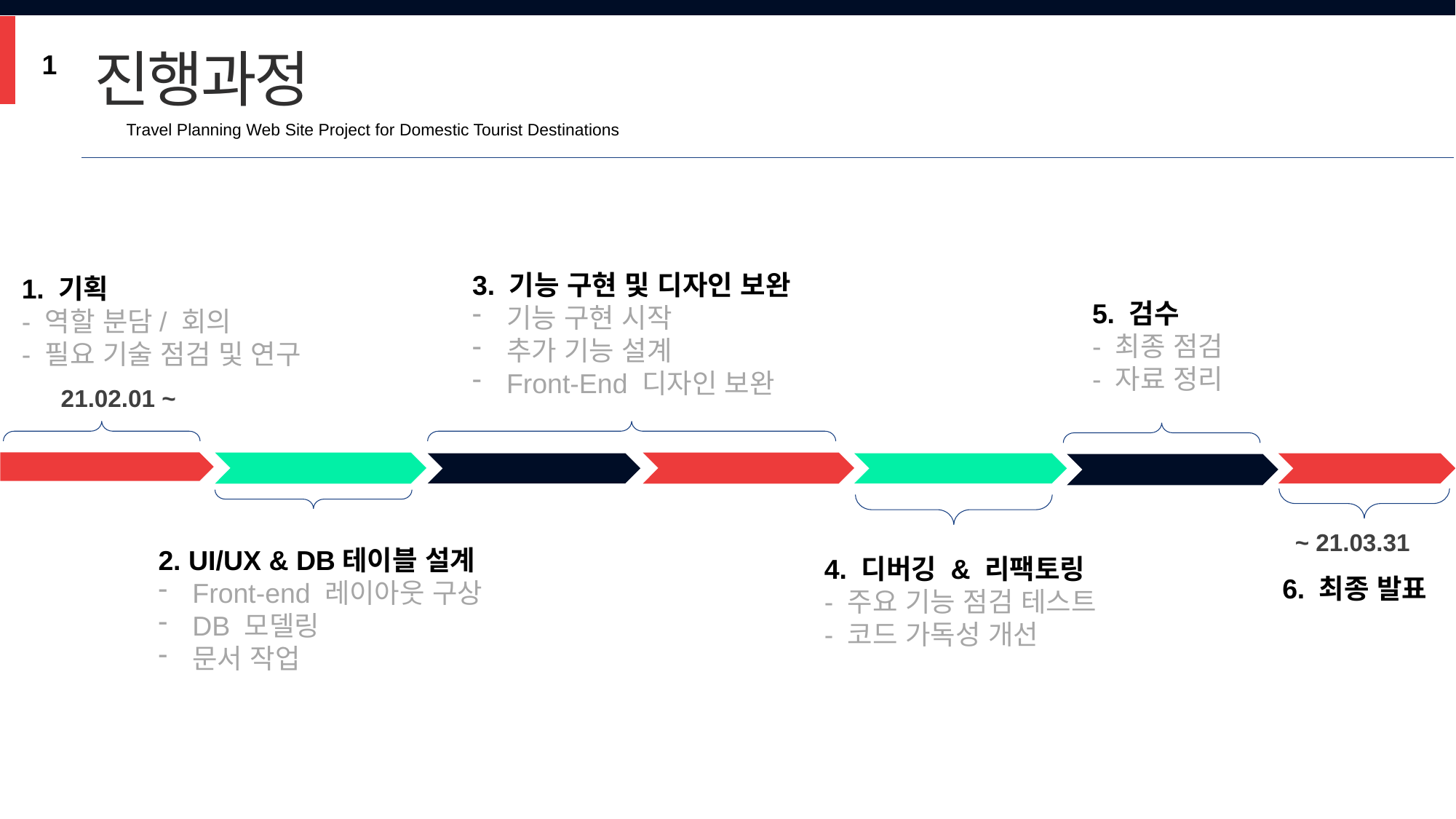

진행과정
1

Travel Planning Web Site Project for Domestic Tourist Destinations
3. 기능 구현 및 디자인 보완
기능 구현 시작
추가 기능 설계
Front-End 디자인 보완
1. 기획
- 역할 분담/ 회의
- 필요 기술 점검 및 연구
21.02.01 ~
5. 검수
- 최종 점검
- 자료 정리

~ 21.03.31
6. 최종 발표
2. UI/UX & DB테이블 설계
Front-end 레이아웃 구상
DB 모델링
문서 작업
4. 디버깅 & 리팩토링
- 주요 기능 점검 테스트
- 코드 가독성 개선